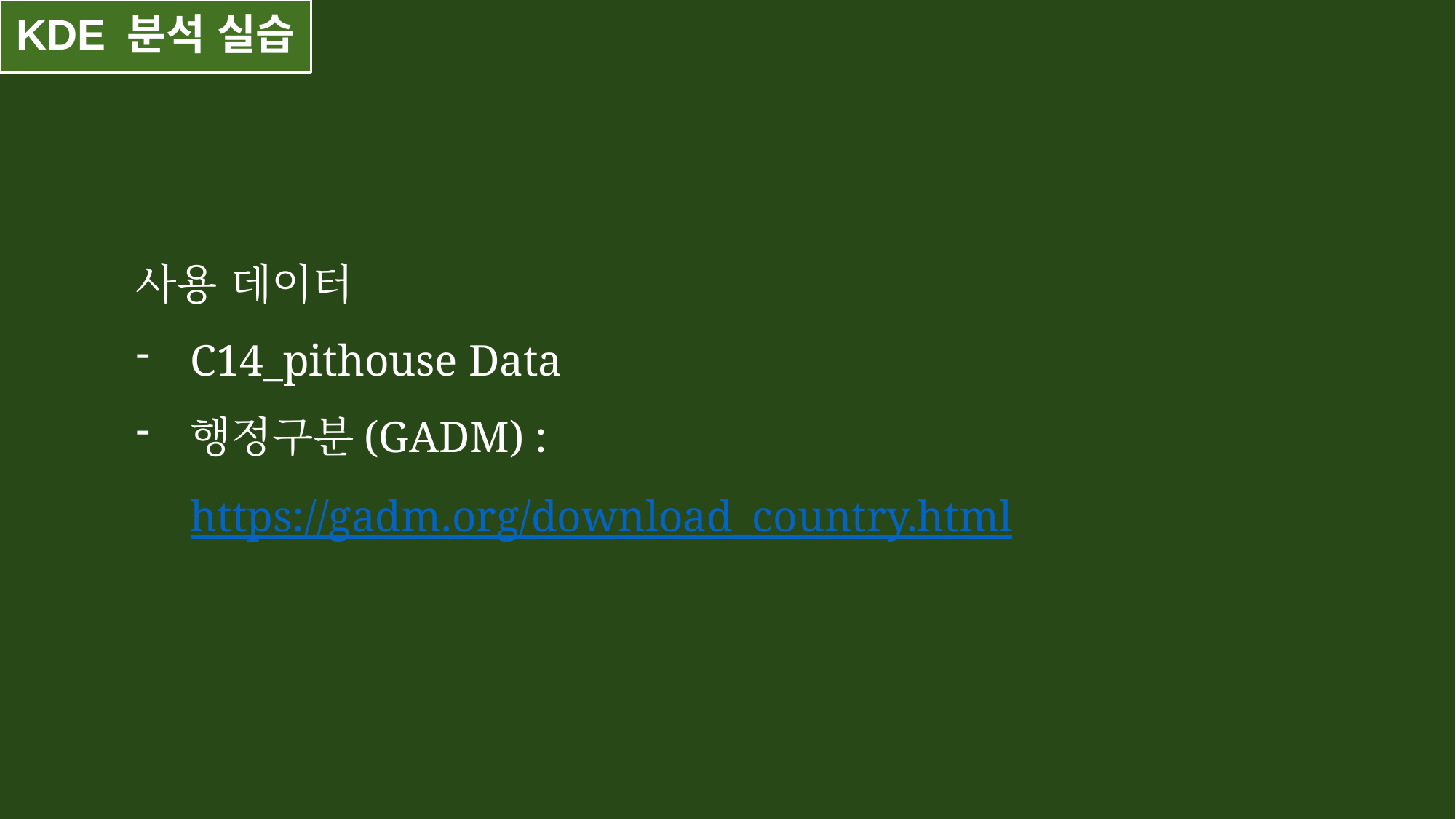

KDE 분석 실습
사용 데이터
C14_pithouse Data
행정구분(GADM) : https://gadm.org/download_country.html